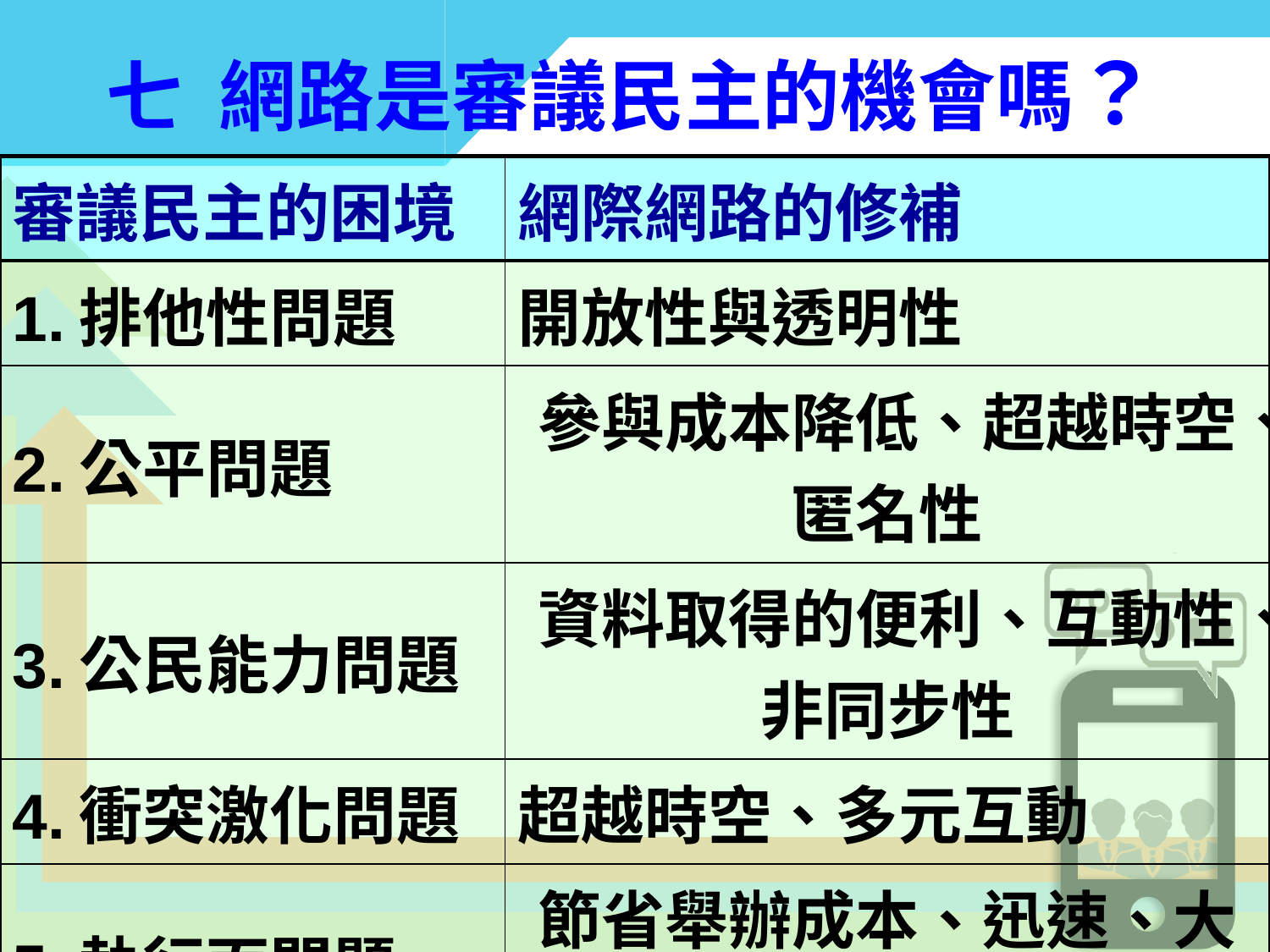

七  網路是審議民主的機會嗎？
| 審議民主的困境 | 網際網路的修補 |
| --- | --- |
| 1.排他性問題 | 開放性與透明性 |
| 2.公平問題 | 參與成本降低、超越時空、匿名性 |
| 3.公民能力問題 | 資料取得的便利、互動性、非同步性 |
| 4.衝突激化問題 | 超越時空、多元互動 |
| 5.執行面問題 | 節省舉辦成本、迅速、大規模參與 |